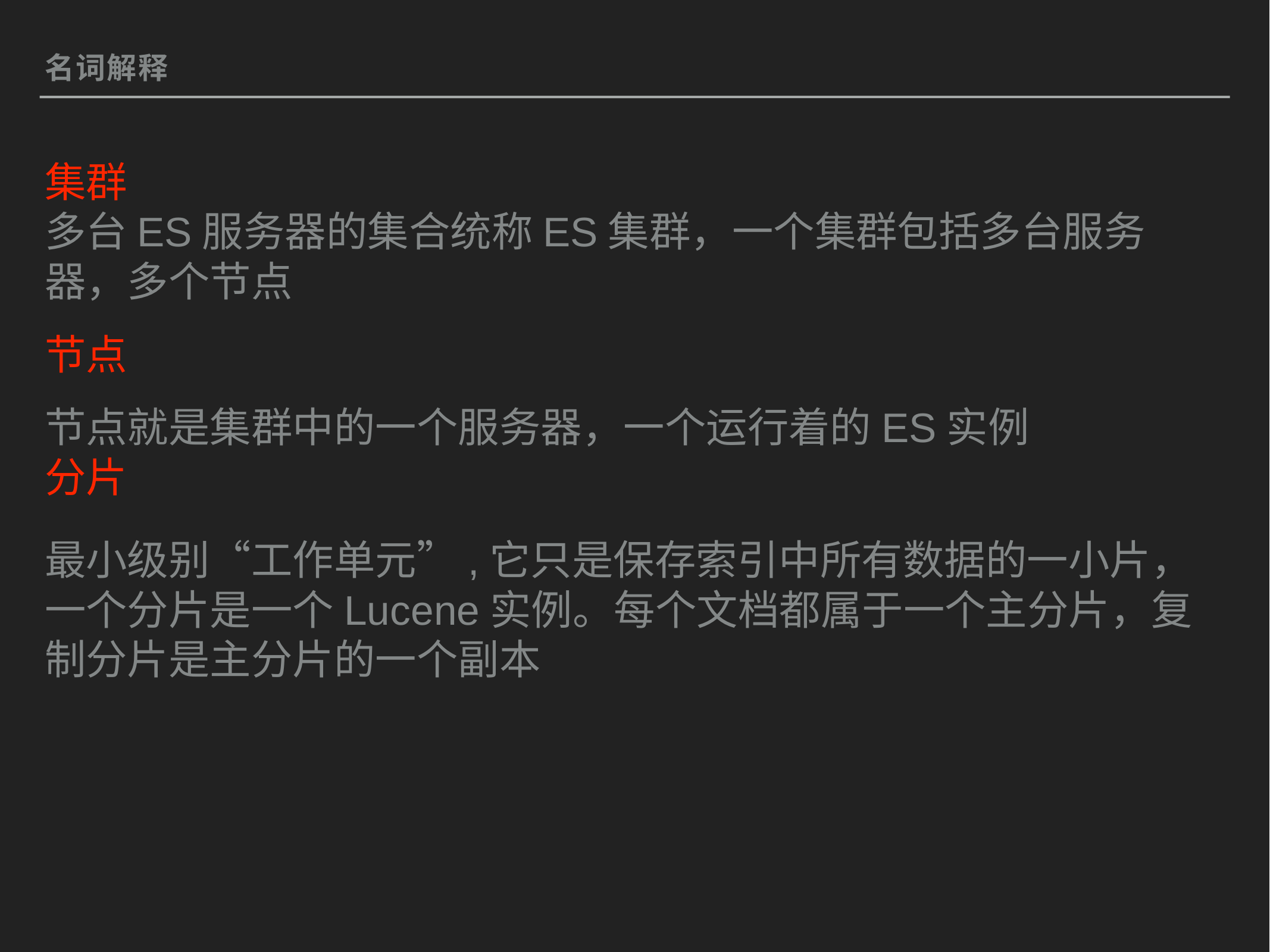

名词解释
集群
多台ES服务器的集合统称ES集群，一个集群包括多台服务器，多个节点
节点
节点就是集群中的一个服务器，一个运行着的ES实例
分片
最小级别“工作单元”,它只是保存索引中所有数据的一小片，一个分片是一个Lucene实例。每个文档都属于一个主分片，复制分片是主分片的一个副本